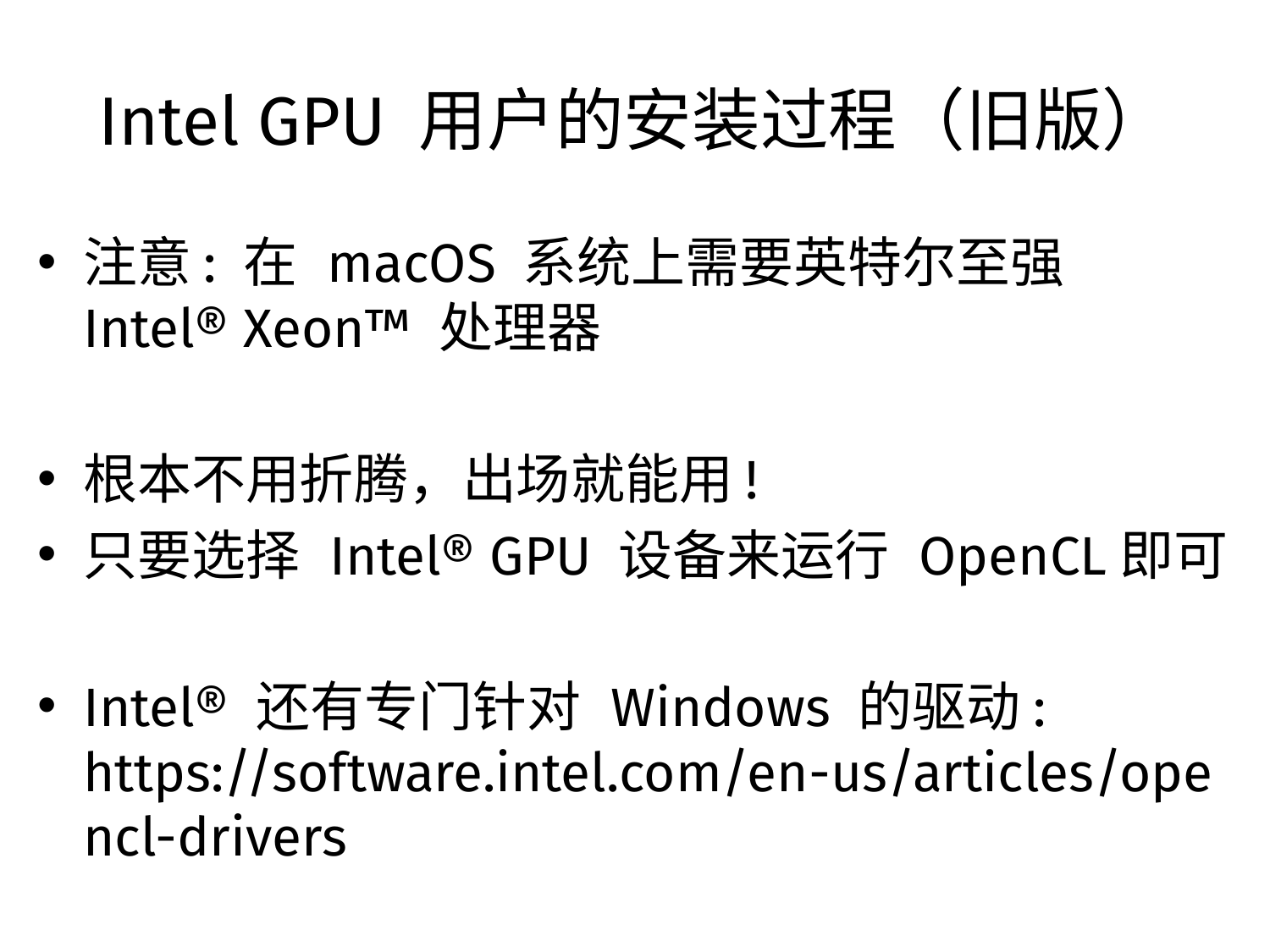

Intel GPU 用户的安装过程（旧版）
注意: 在 macOS 系统上需要英特尔至强 Intel® Xeon™ 处理器

根本不用折腾，出场就能用!
只要选择 Intel® GPU 设备来运行 OpenCL即可

Intel® 还有专门针对 Windows 的驱动: https://software.intel.com/en-us/articles/opencl-drivers